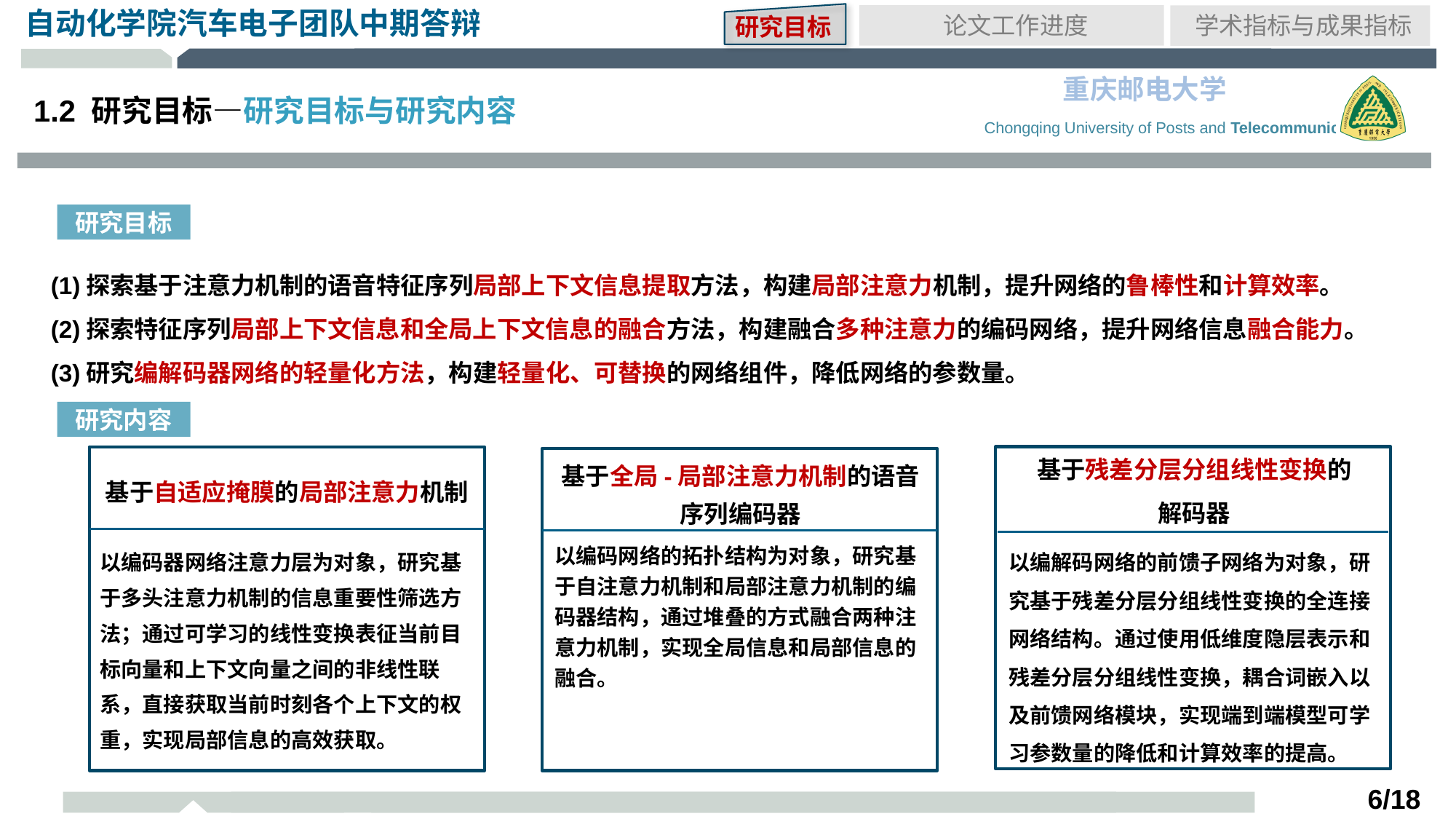

研究目标

论文工作进度

学术指标与成果指标
1.2 研究目标—研究目标与研究内容
研究目标
(1)探索基于注意力机制的语音特征序列局部上下文信息提取方法，构建局部注意力机制，提升网络的鲁棒性和计算效率。
(2)探索特征序列局部上下文信息和全局上下文信息的融合方法，构建融合多种注意力的编码网络，提升网络信息融合能力。
(3)研究编解码器网络的轻量化方法，构建轻量化、可替换的网络组件，降低网络的参数量。
研究内容
基于残差分层分组线性变换的
解码器

基于全局-局部注意力机制的语音序列编码器

基于自适应掩膜的局部注意力机制
以编解码网络的前馈子网络为对象，研究基于残差分层分组线性变换的全连接网络结构。通过使用低维度隐层表示和残差分层分组线性变换，耦合词嵌入以及前馈网络模块，实现端到端模型可学习参数量的降低和计算效率的提高。
以编码网络的拓扑结构为对象，研究基于自注意力机制和局部注意力机制的编码器结构，通过堆叠的方式融合两种注意力机制，实现全局信息和局部信息的融合。
以编码器网络注意力层为对象，研究基于多头注意力机制的信息重要性筛选方法；通过可学习的线性变换表征当前目标向量和上下文向量之间的非线性联系，直接获取当前时刻各个上下文的权重，实现局部信息的高效获取。